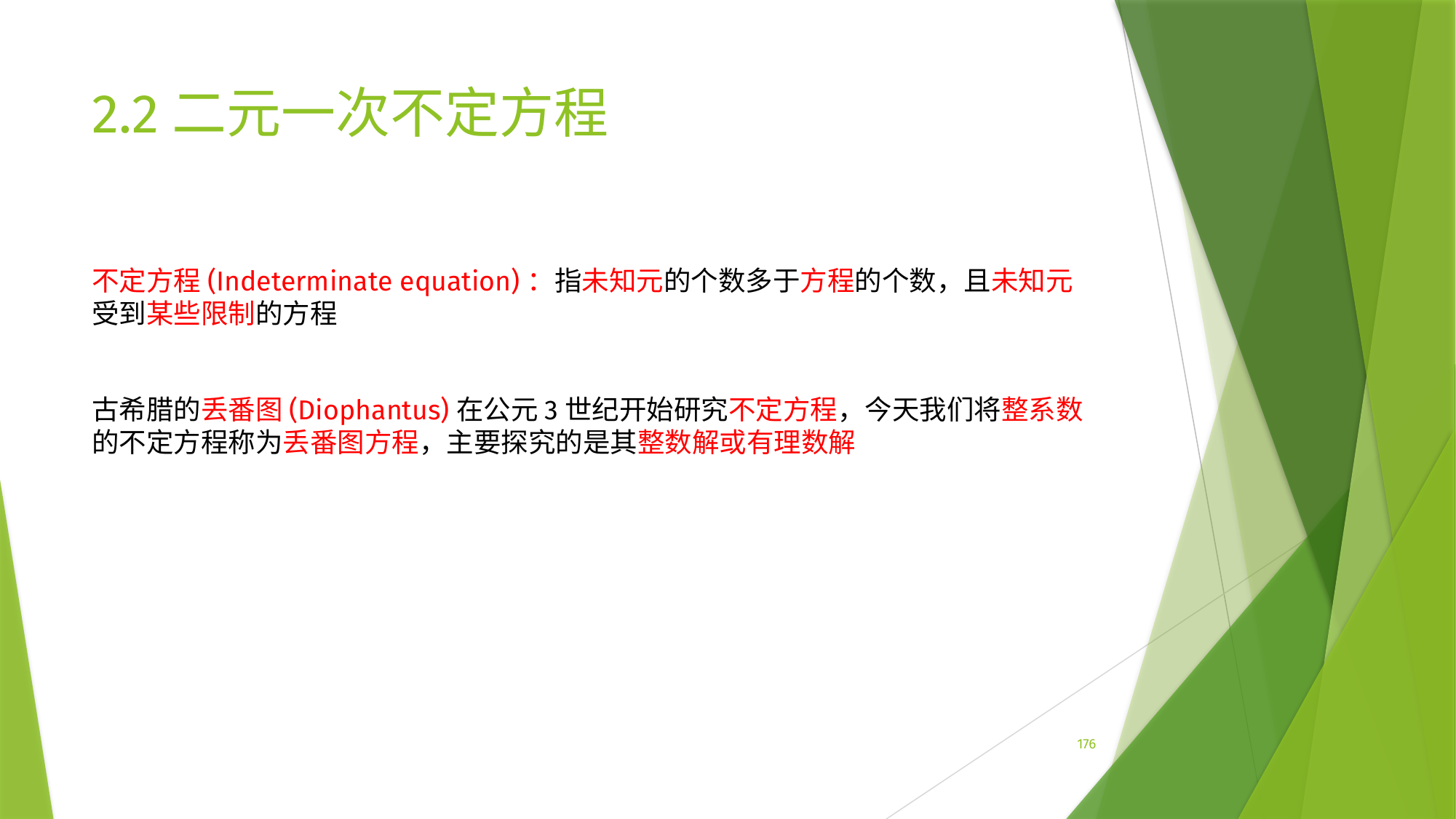

# 2.2二元一次不定方程
不定方程(Indeterminate equation)：指未知元的个数多于方程的个数，且未知元受到某些限制的方程

古希腊的丢番图(Diophantus)在公元3世纪开始研究不定方程，今天我们将整系数的不定方程称为丢番图方程，主要探究的是其整数解或有理数解

176